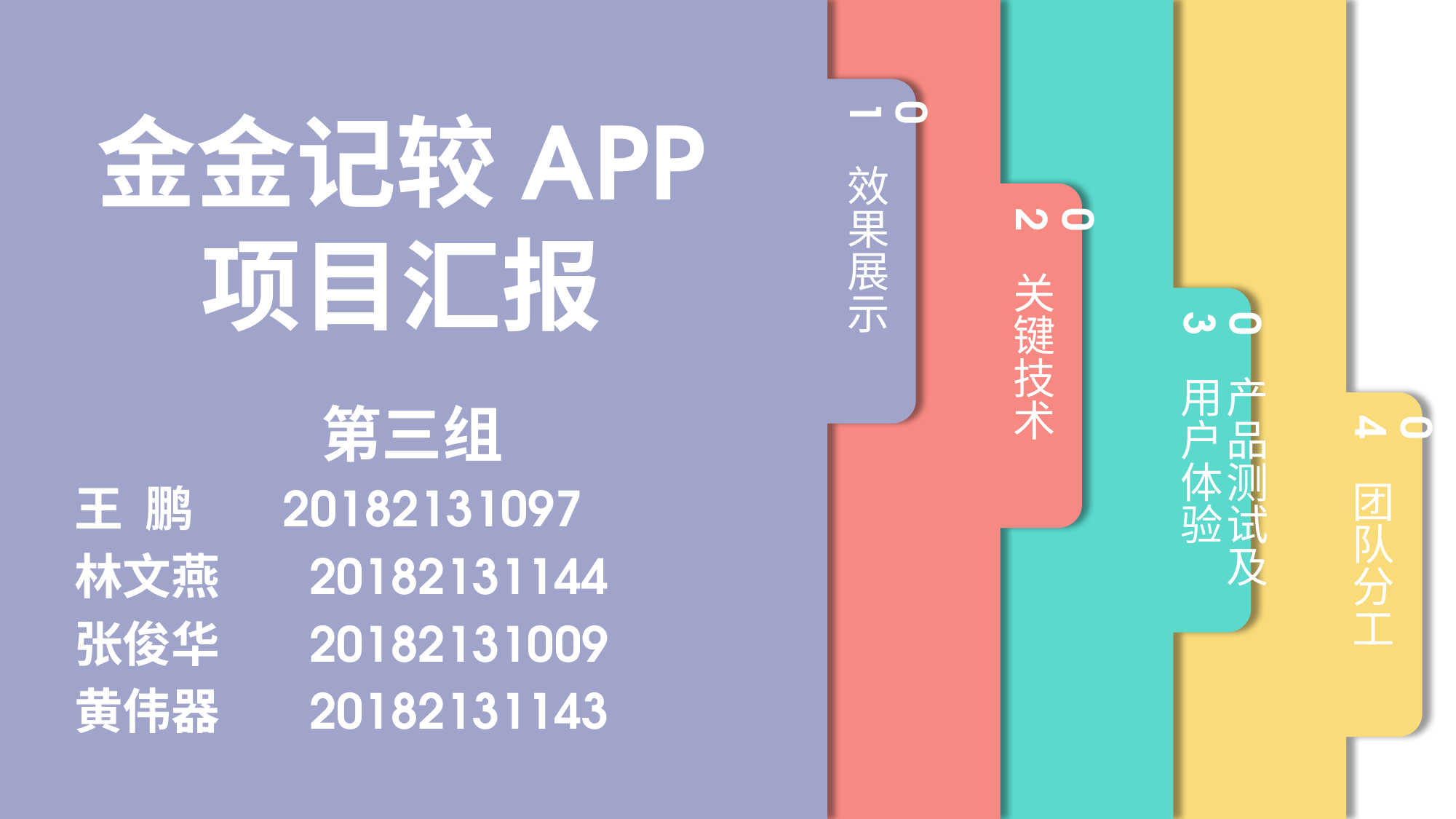

01
金金记较APP
项目汇报
效果展示
02
关键技术
03
产品测试及用户体验
第三组
王  鹏       20182131097
林文燕       20182131144
张俊华       20182131009
黄伟器       20182131143
04
团队分工